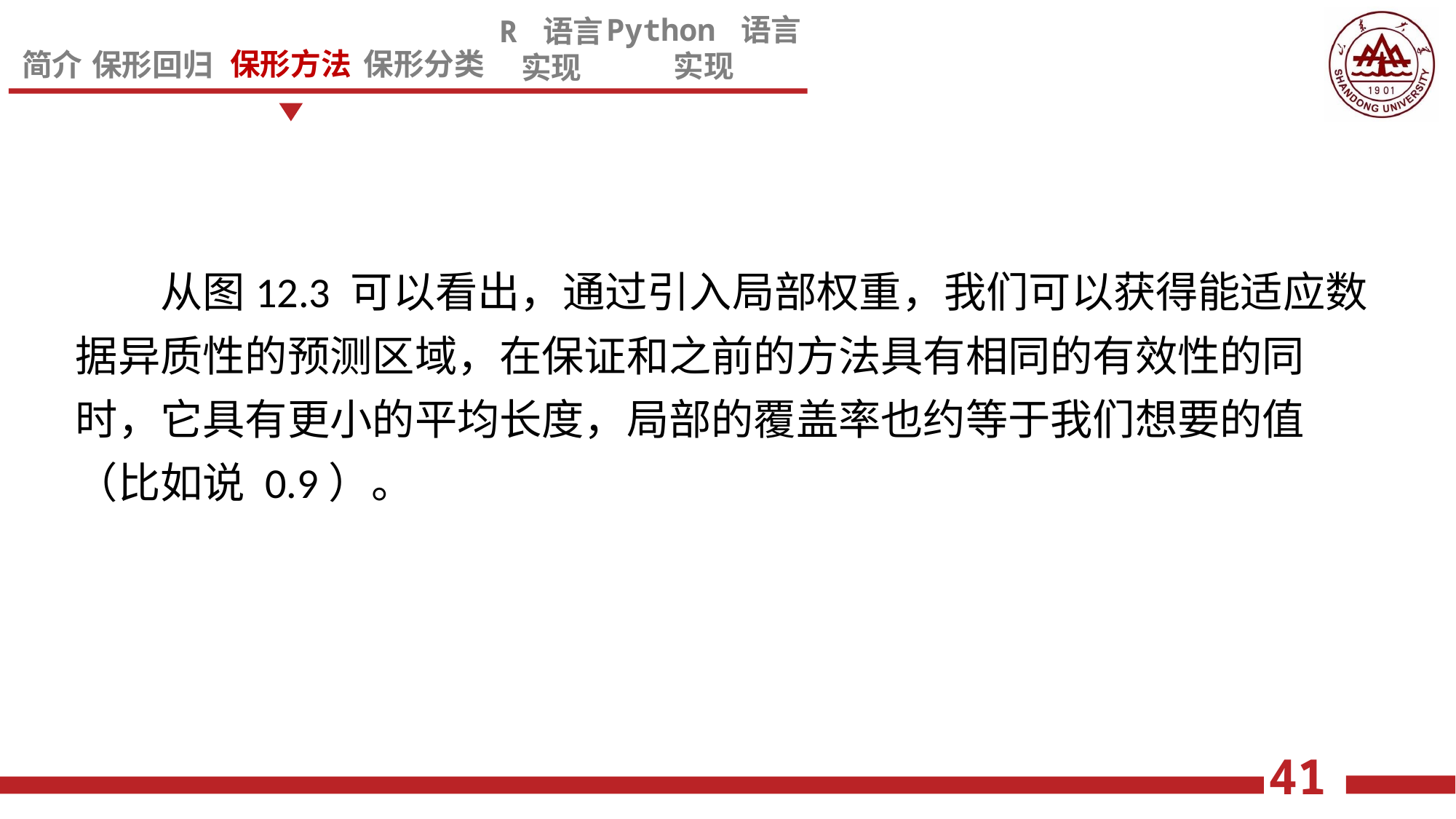

从图12.3 可以看出，通过引入局部权重，我们可以获得能适应数据异质性的预测区域，在保证和之前的方法具有相同的有效性的同时，它具有更小的平均长度，局部的覆盖率也约等于我们想要的值（比如说 0.9）。